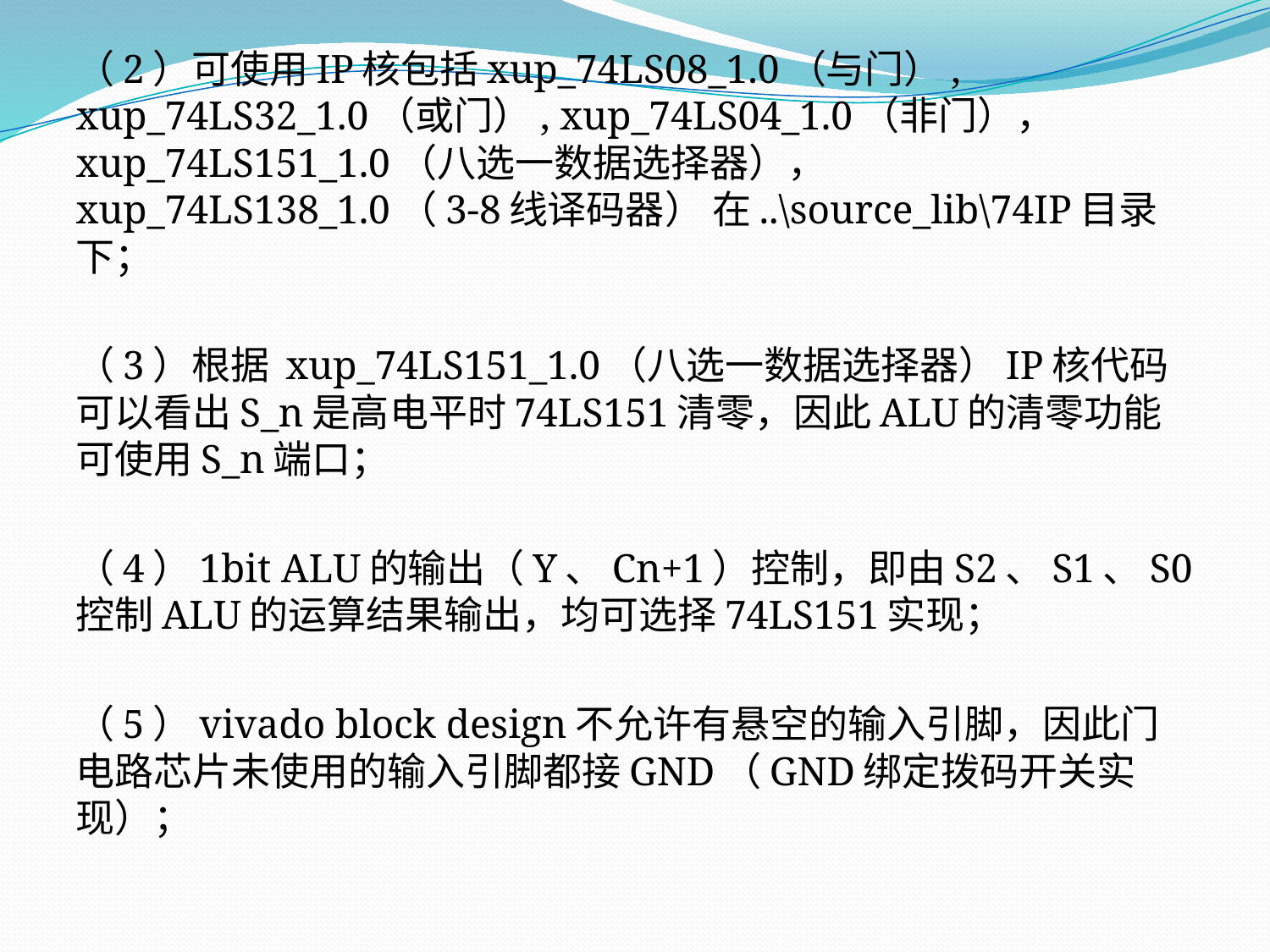

# （2）可使用IP核包括xup_74LS08_1.0（与门）, xup_74LS32_1.0（或门）, xup_74LS04_1.0（非门）， xup_74LS151_1.0（八选一数据选择器）， xup_74LS138_1.0（3-8线译码器） 在..\source_lib\74IP目录下；

（3）根据 xup_74LS151_1.0（八选一数据选择器）IP核代码可以看出S_n是高电平时74LS151清零，因此ALU的清零功能可使用S_n端口；

（4）1bit ALU的输出（Y、Cn+1）控制，即由S2、S1、S0控制ALU的运算结果输出，均可选择74LS151实现；

（5）vivado block design不允许有悬空的输入引脚，因此门电路芯片未使用的输入引脚都接GND（GND绑定拨码开关实现）；